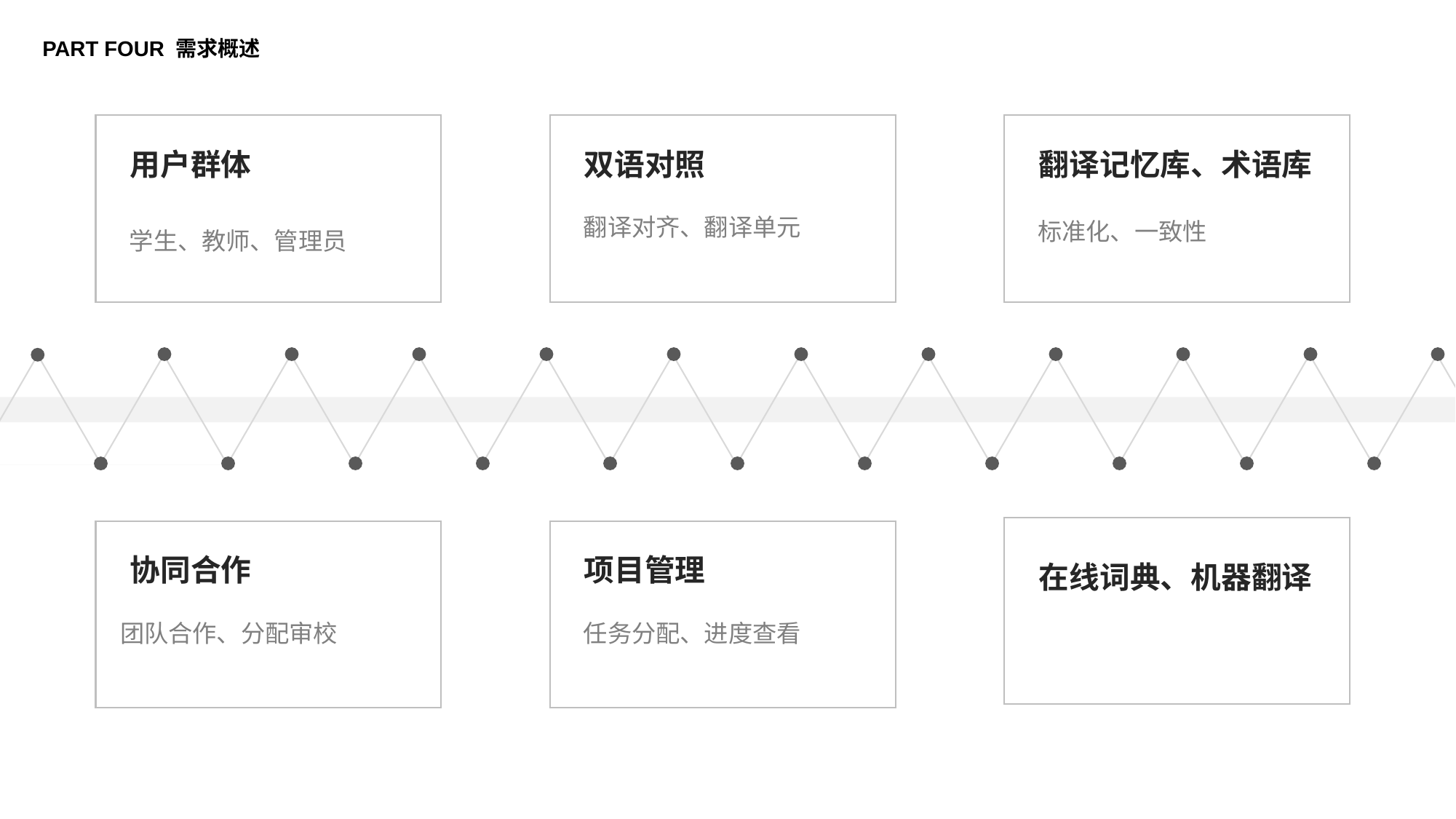

PART FOUR 需求概述

用户群体
学生、教师、管理员

双语对照
翻译对齐、翻译单元

翻译记忆库、术语库
标准化、一致性

在线词典、机器翻译

协同合作
团队合作、分配审校

项目管理
任务分配、进度查看